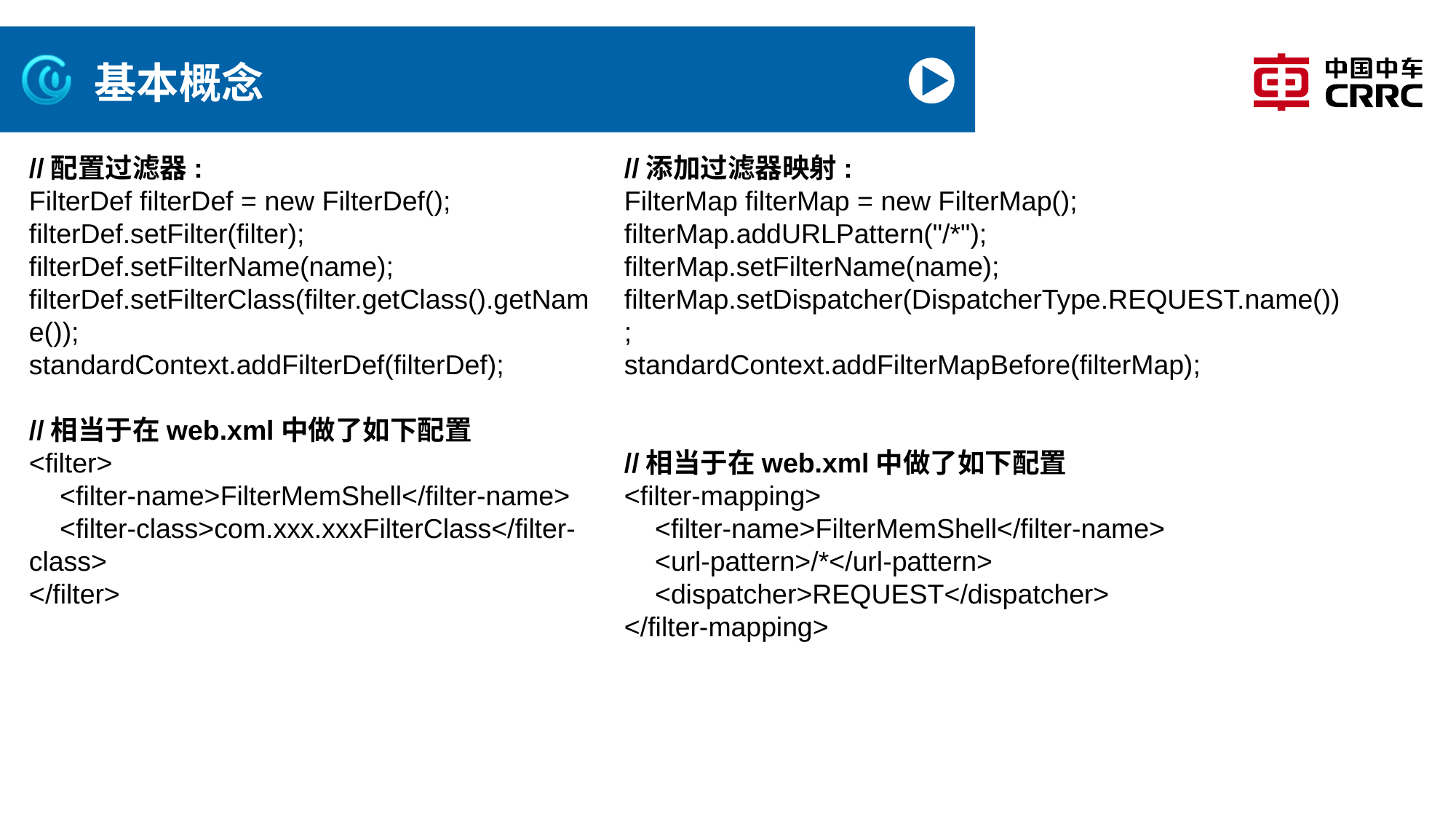

# 基本概念
//配置过滤器:
FilterDef filterDef = new FilterDef();
filterDef.setFilter(filter);
filterDef.setFilterName(name);
filterDef.setFilterClass(filter.getClass().getName());
standardContext.addFilterDef(filterDef);

//相当于在web.xml中做了如下配置
<filter>
    <filter-name>FilterMemShell</filter-name>
    <filter-class>com.xxx.xxxFilterClass</filter-class>
</filter>

//添加过滤器映射:
FilterMap filterMap = new FilterMap();
filterMap.addURLPattern("/*");
filterMap.setFilterName(name);
filterMap.setDispatcher(DispatcherType.REQUEST.name());
standardContext.addFilterMapBefore(filterMap);

//相当于在web.xml中做了如下配置
<filter-mapping>
    <filter-name>FilterMemShell</filter-name>
    <url-pattern>/*</url-pattern>
    <dispatcher>REQUEST</dispatcher>
</filter-mapping>

34